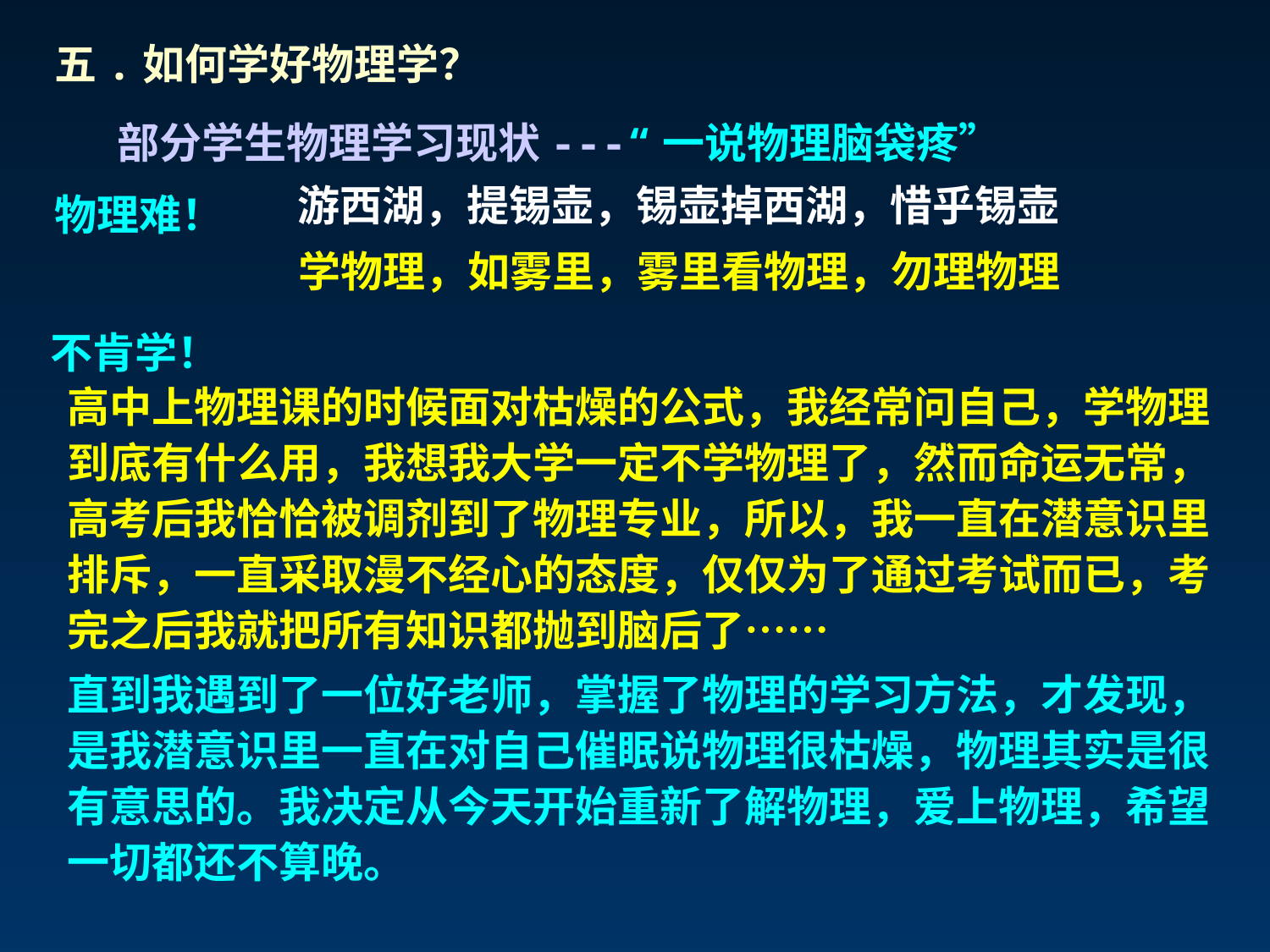

五.如何学好物理学？
部分学生物理学习现状---“一说物理脑袋疼”
物理难！
游西湖，提锡壶，锡壶掉西湖，惜乎锡壶
学物理，如雾里，雾里看物理，勿理物理
不肯学！
高中上物理课的时候面对枯燥的公式，我经常问自己，学物理到底有什么用，我想我大学一定不学物理了，然而命运无常，高考后我恰恰被调剂到了物理专业，所以，我一直在潜意识里排斥，一直采取漫不经心的态度，仅仅为了通过考试而已，考完之后我就把所有知识都抛到脑后了……
直到我遇到了一位好老师，掌握了物理的学习方法，才发现，是我潜意识里一直在对自己催眠说物理很枯燥，物理其实是很有意思的。我决定从今天开始重新了解物理，爱上物理，希望一切都还不算晚。